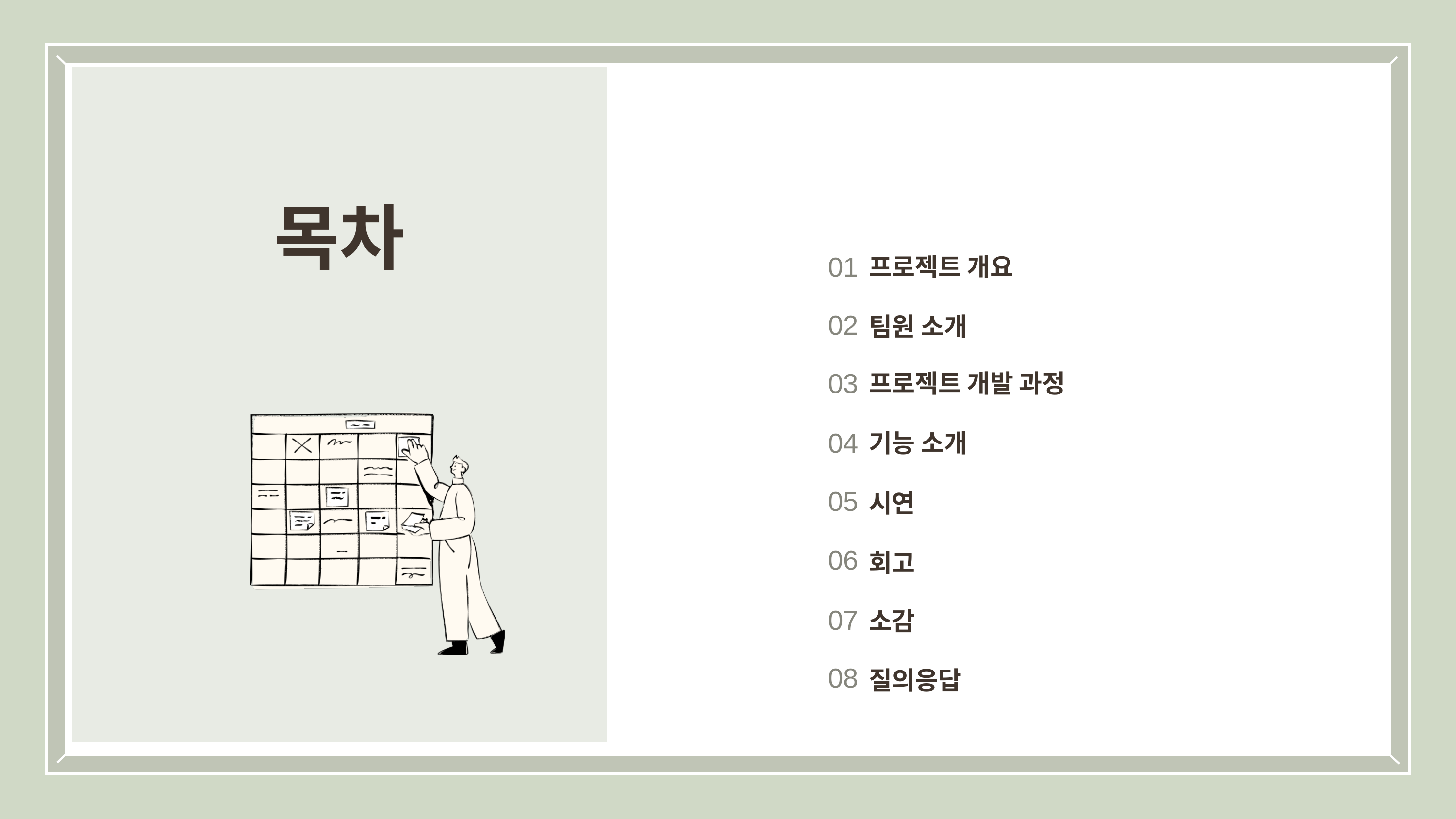

목차
01
프로젝트 개요
02
팀원 소개
03
프로젝트 개발 과정

04
기능 소개
05
시연
06
회고
07
소감
08
질의응답